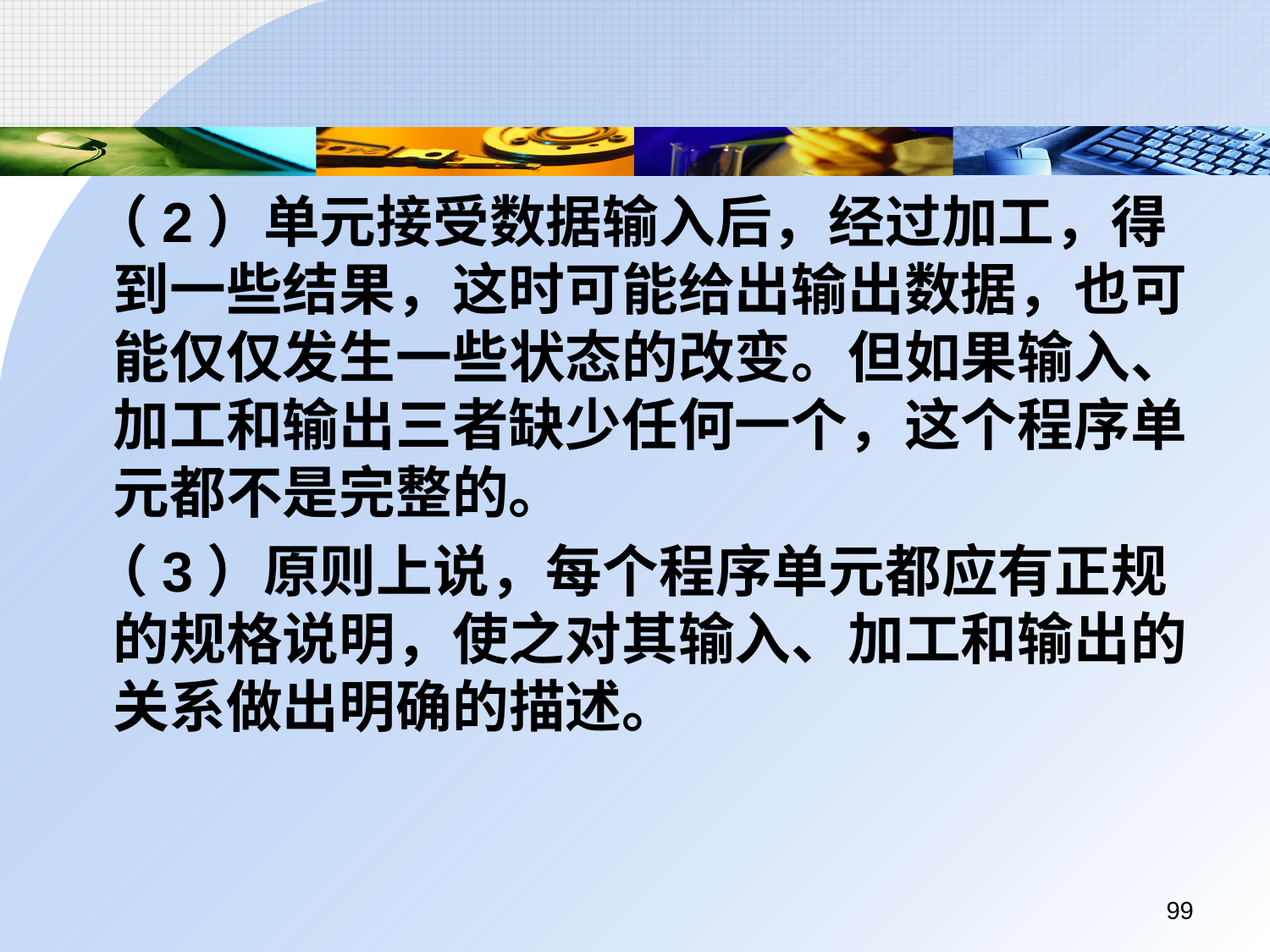

（2）单元接受数据输入后，经过加工，得到一些结果，这时可能给出输出数据，也可能仅仅发生一些状态的改变。但如果输入、加工和输出三者缺少任何一个，这个程序单元都不是完整的。
 （3）原则上说，每个程序单元都应有正规的规格说明，使之对其输入、加工和输出的关系做出明确的描述。

99